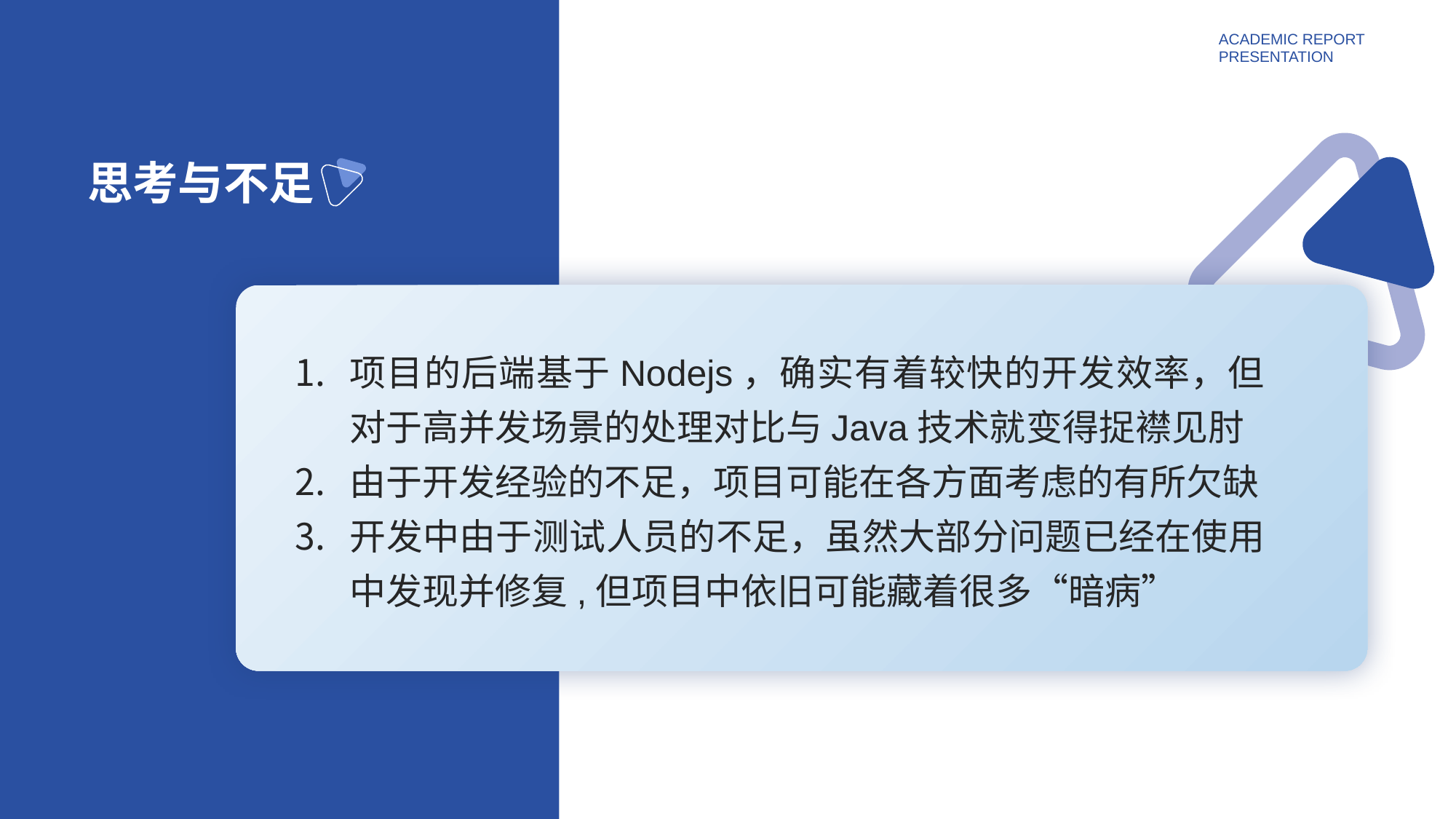

思考与不足

项目的后端基于Nodejs，确实有着较快的开发效率，但对于高并发场景的处理对比与Java技术就变得捉襟见肘
由于开发经验的不足，项目可能在各方面考虑的有所欠缺
开发中由于测试人员的不足，虽然大部分问题已经在使用中发现并修复,但项目中依旧可能藏着很多“暗病”